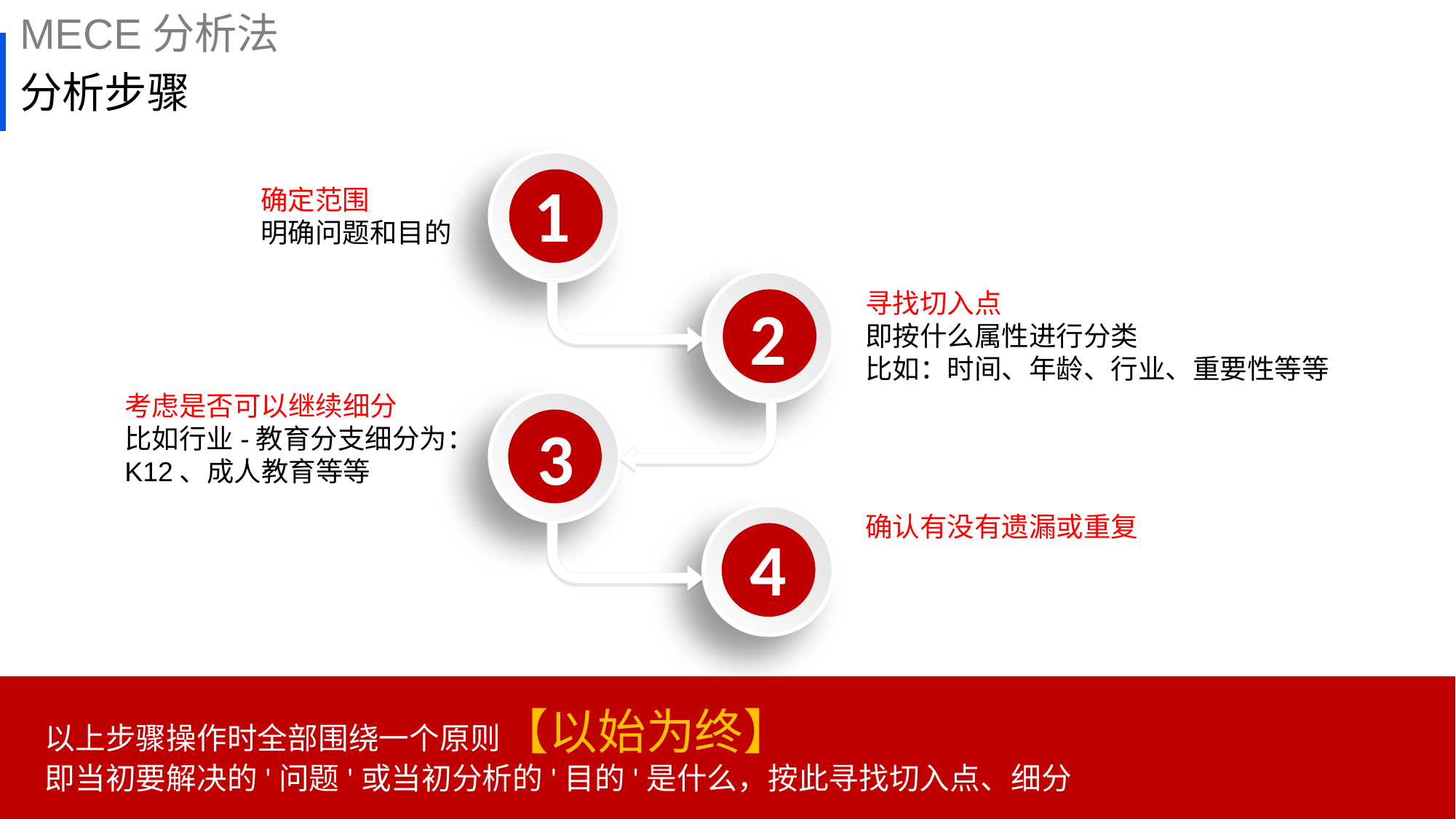

MECE分析法
# 分析步骤

1
确定范围
明确问题和目的
寻找切入点
即按什么属性进行分类
比如：时间、年龄、行业、重要性等等
2
考虑是否可以继续细分
比如行业-教育分支细分为：
K12、成人教育等等

3
确认有没有遗漏或重复
4
    以上步骤操作时全部围绕一个原则【以始为终】
    即当初要解决的'问题'或当初分析的'目的'是什么，按此寻找切入点、细分